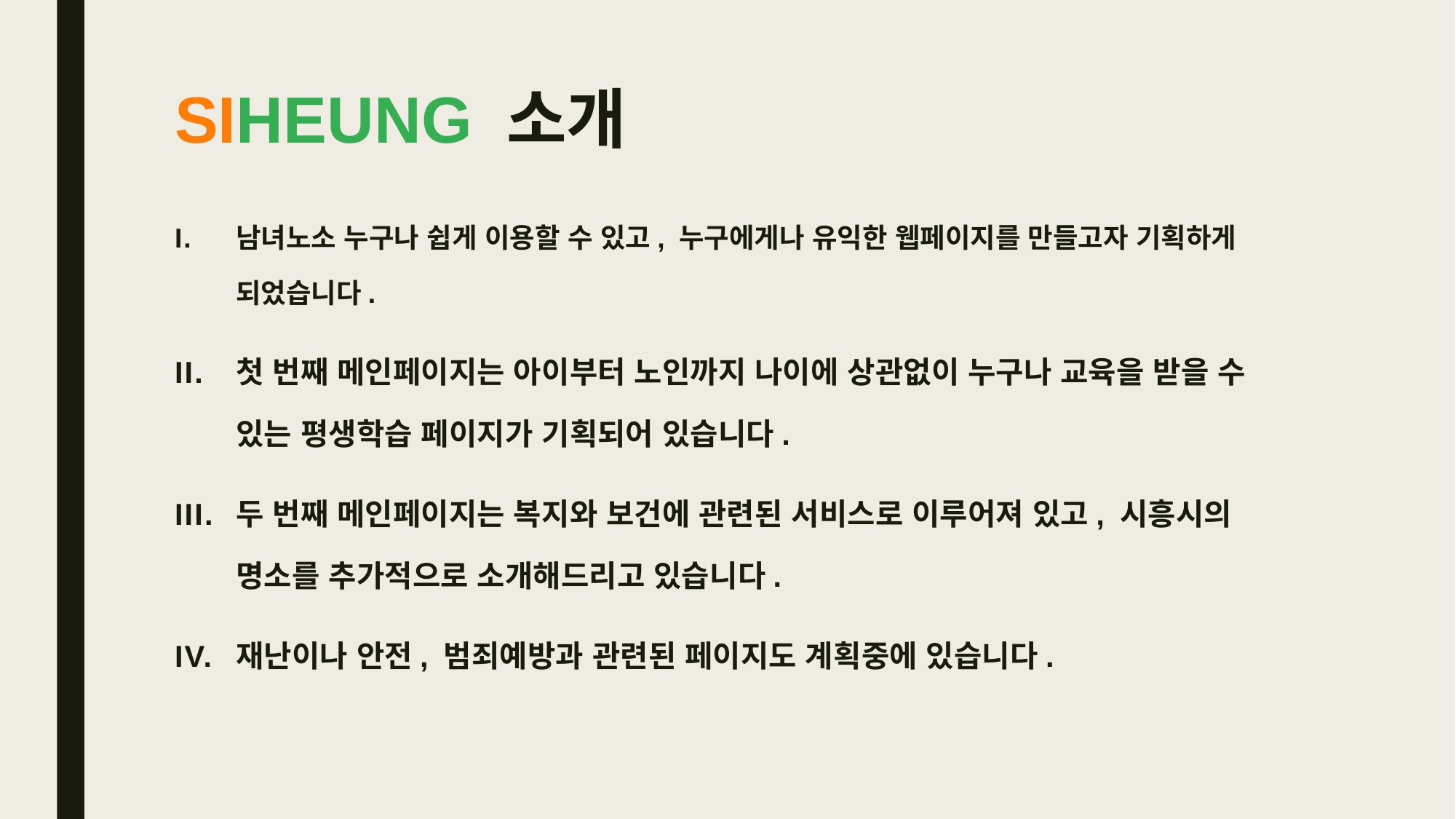

# SIHEUNG 소개
남녀노소 누구나 쉽게 이용할 수 있고, 누구에게나 유익한 웹페이지를 만들고자 기획하게 되었습니다.
첫 번째 메인페이지는 아이부터 노인까지 나이에 상관없이 누구나 교육을 받을 수 있는 평생학습 페이지가 기획되어 있습니다.
두 번째 메인페이지는 복지와 보건에 관련된 서비스로 이루어져 있고, 시흥시의 명소를 추가적으로 소개해드리고 있습니다.
재난이나 안전, 범죄예방과 관련된 페이지도 계획중에 있습니다.